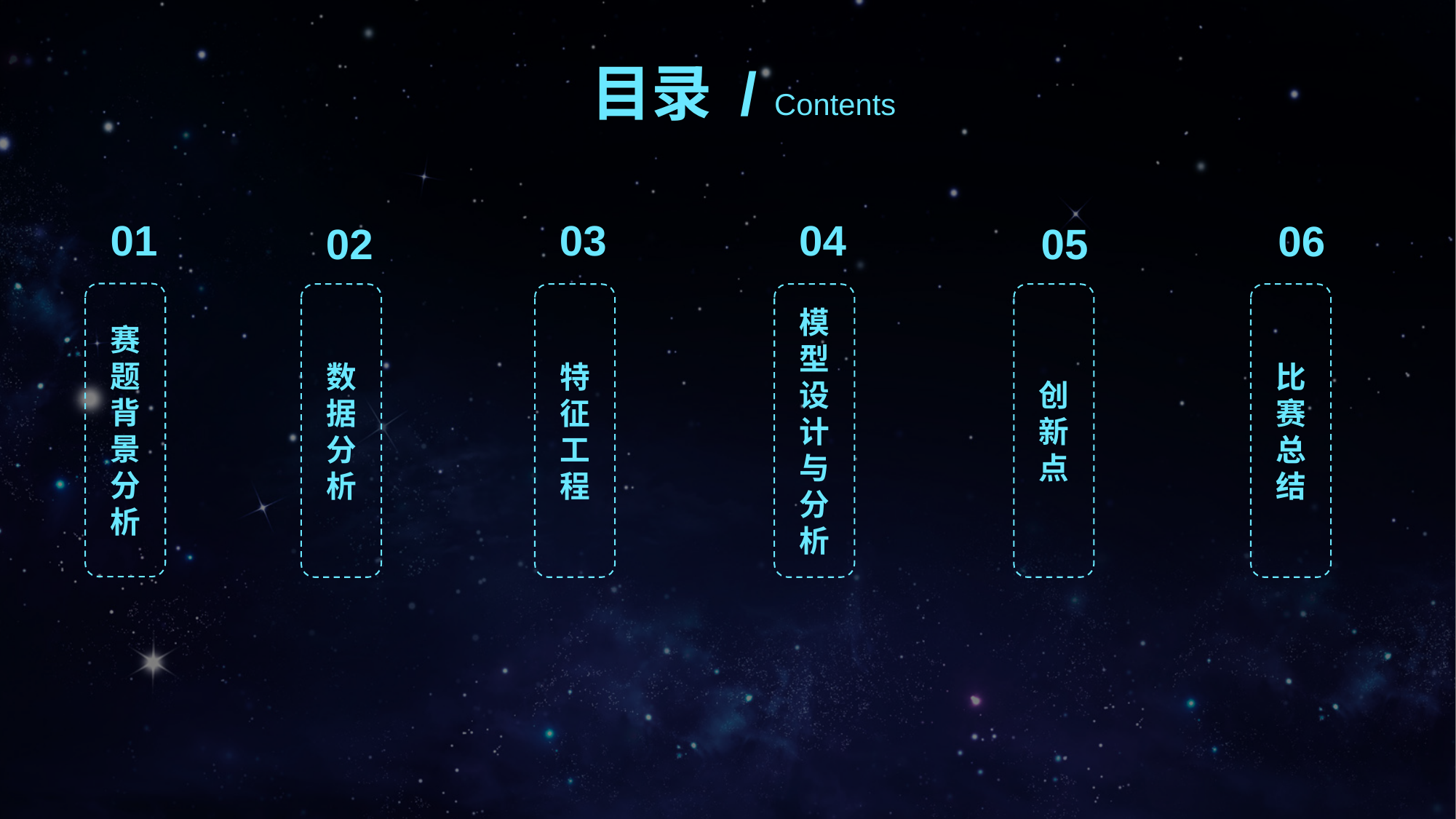

目录 / Contents
01
03
04
06
02
05
赛题背景分析
数据分析
特征工程
模型设计与分析
创新点
比赛总结